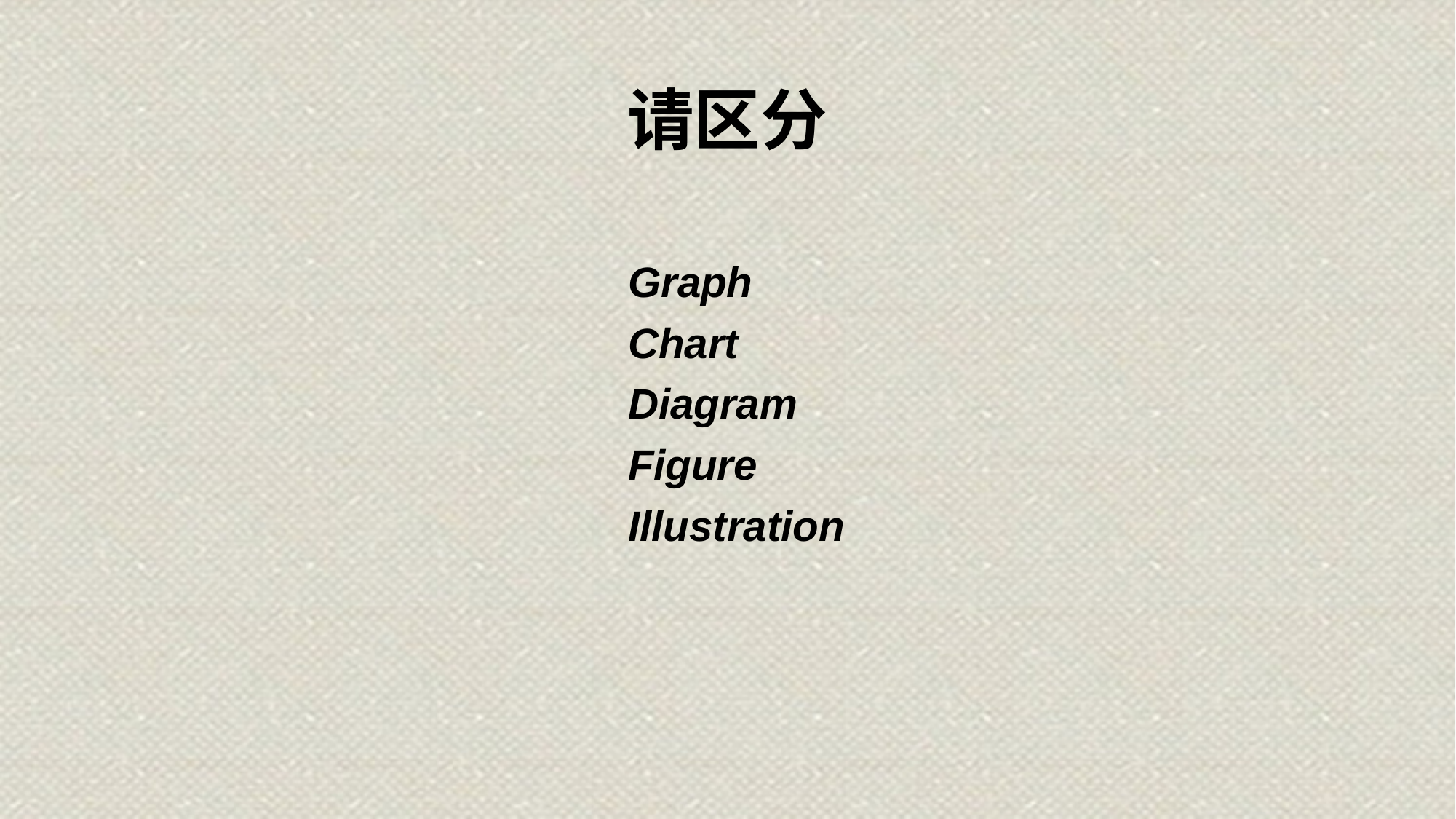

# 请区分
Graph
Chart
Diagram
Figure
Illustration